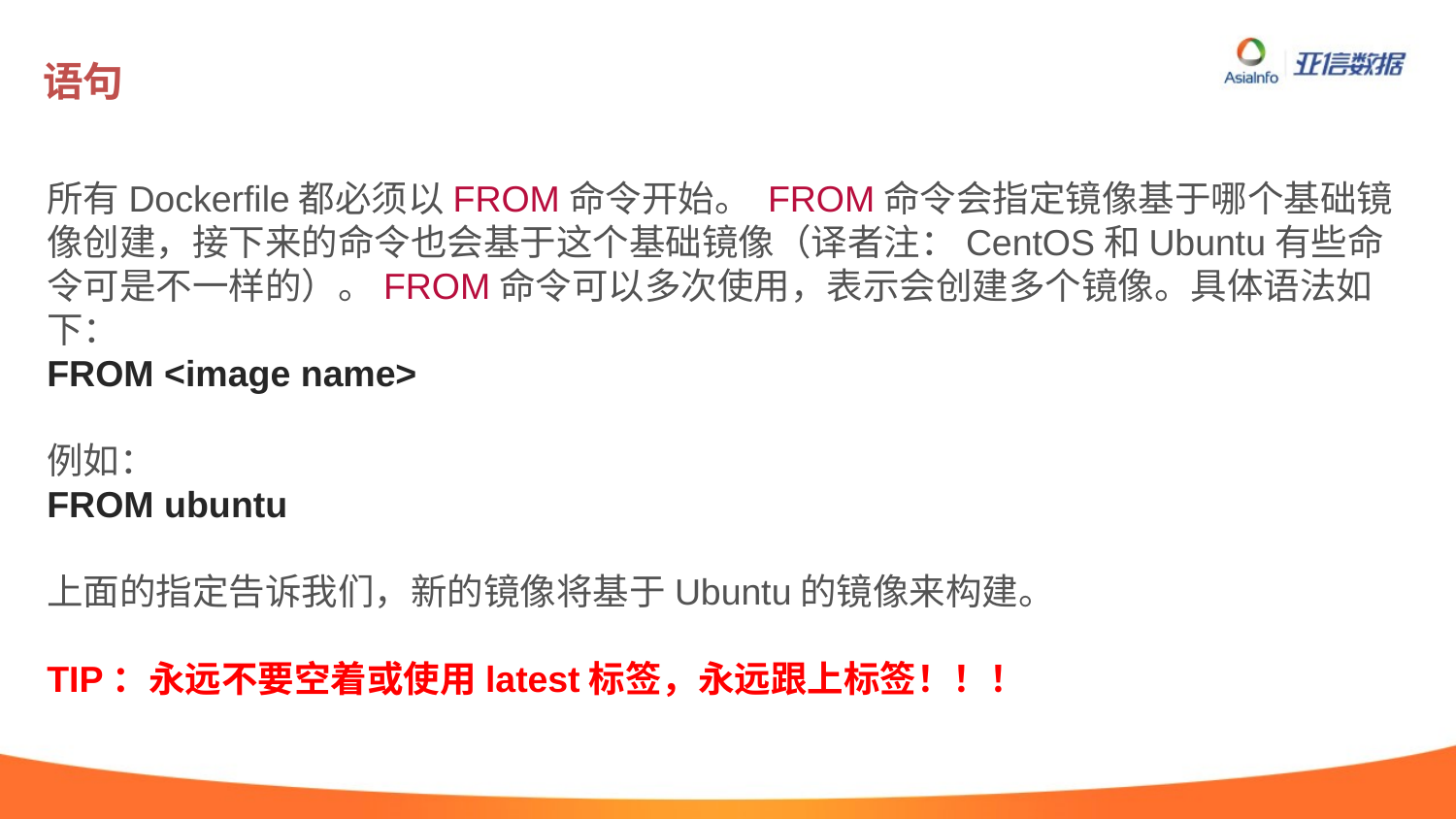

# 语句
所有Dockerfile都必须以FROM命令开始。 FROM命令会指定镜像基于哪个基础镜像创建，接下来的命令也会基于这个基础镜像（译者注：CentOS和Ubuntu有些命令可是不一样的）。FROM命令可以多次使用，表示会创建多个镜像。具体语法如下：
FROM <image name>

例如：
FROM ubuntu

上面的指定告诉我们，新的镜像将基于Ubuntu的镜像来构建。

TIP：永远不要空着或使用latest标签，永远跟上标签！！！